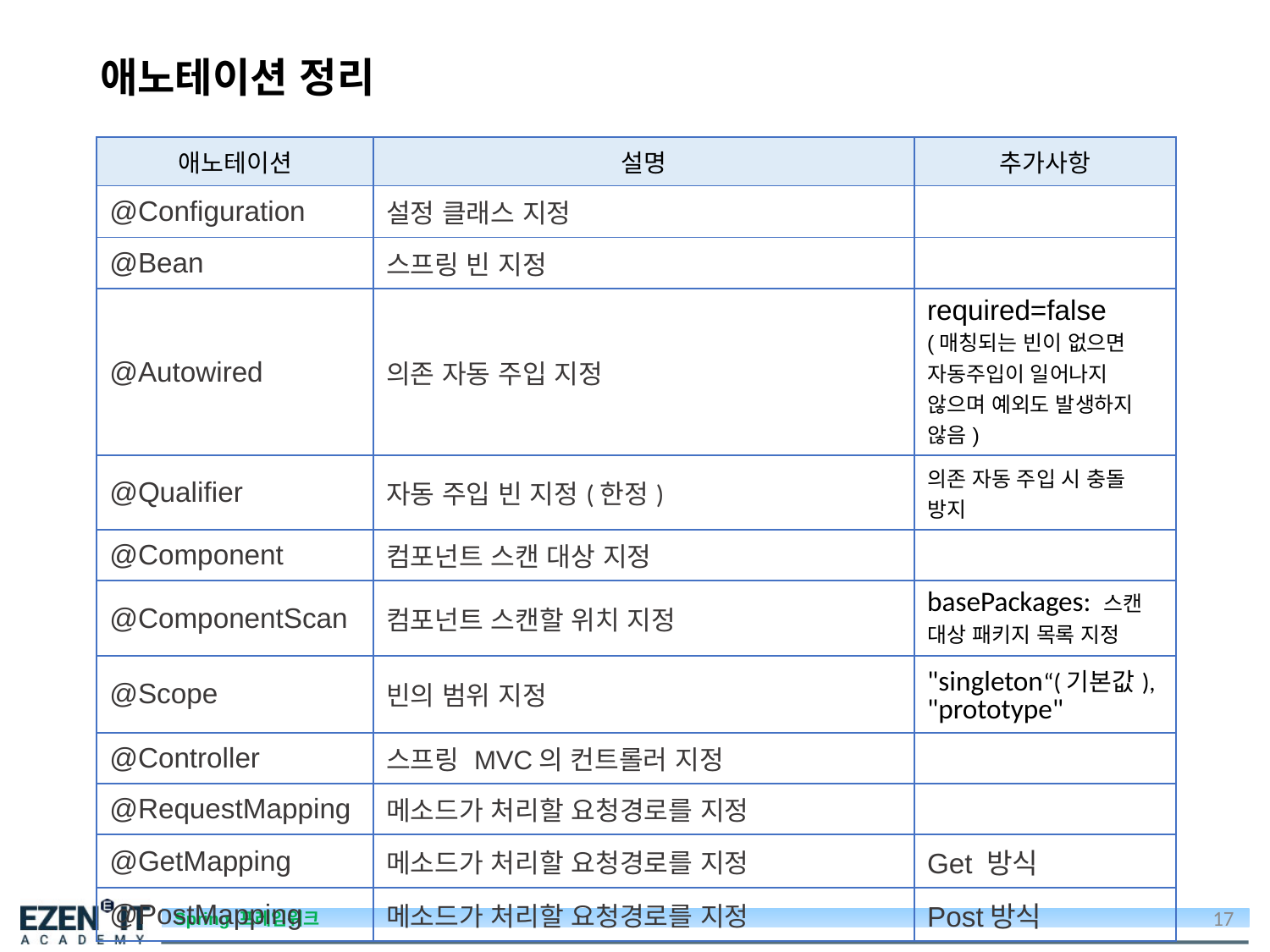

# 애노테이션 정리
| 애노테이션 | 설명 | 추가사항 |
| --- | --- | --- |
| @Configuration | 설정 클래스 지정 |  |
| @Bean | 스프링 빈 지정 |  |
| @Autowired | 의존 자동 주입 지정 | required=false (매칭되는 빈이 없으면 자동주입이 일어나지 않으며 예외도 발생하지 않음) |
| @Qualifier | 자동 주입 빈 지정(한정) | 의존 자동 주입 시 충돌 방지 |
| @Component | 컴포넌트 스캔 대상 지정 |  |
| @ComponentScan | 컴포넌트 스캔할 위치 지정 | basePackages: 스캔 대상 패키지 목록 지정 |
| @Scope | 빈의 범위 지정 | "singleton“(기본값), "prototype" |
| @Controller | 스프링 MVC의 컨트롤러 지정 |  |
| @RequestMapping | 메소드가 처리할 요청경로를 지정 |  |
| @GetMapping | 메소드가 처리할 요청경로를 지정 | Get 방식 |
| @PostMapping | 메소드가 처리할 요청경로를 지정 | Post방식 |
17